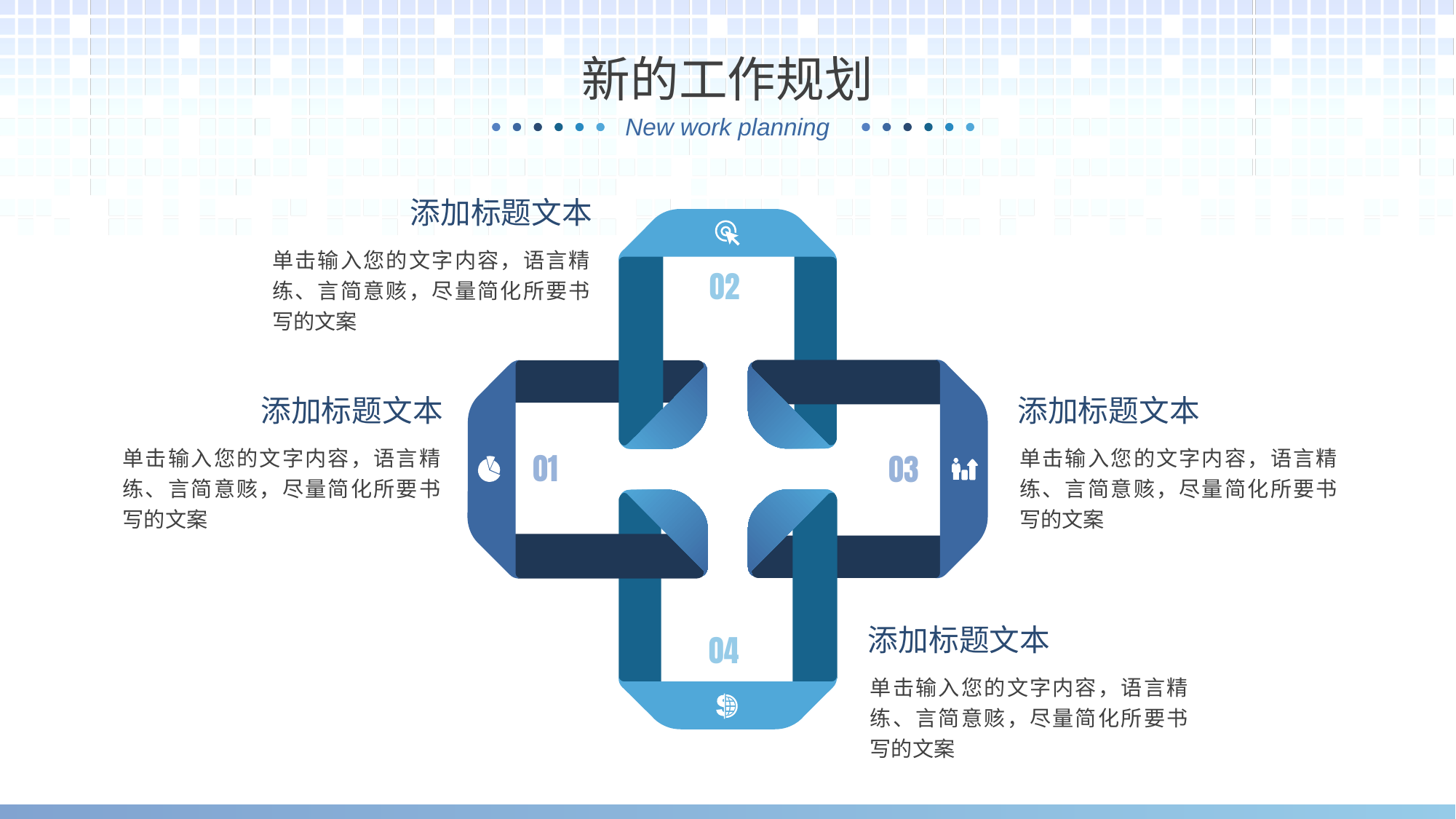

新的工作规划
添加标题文本

单击输入您的文字内容，语言精练、言简意赅，尽量简化所要书写的文案
02

添加标题文本
添加标题文本
单击输入您的文字内容，语言精练、言简意赅，尽量简化所要书写的文案
单击输入您的文字内容，语言精练、言简意赅，尽量简化所要书写的文案
01
03

添加标题文本
04
单击输入您的文字内容，语言精练、言简意赅，尽量简化所要书写的文案